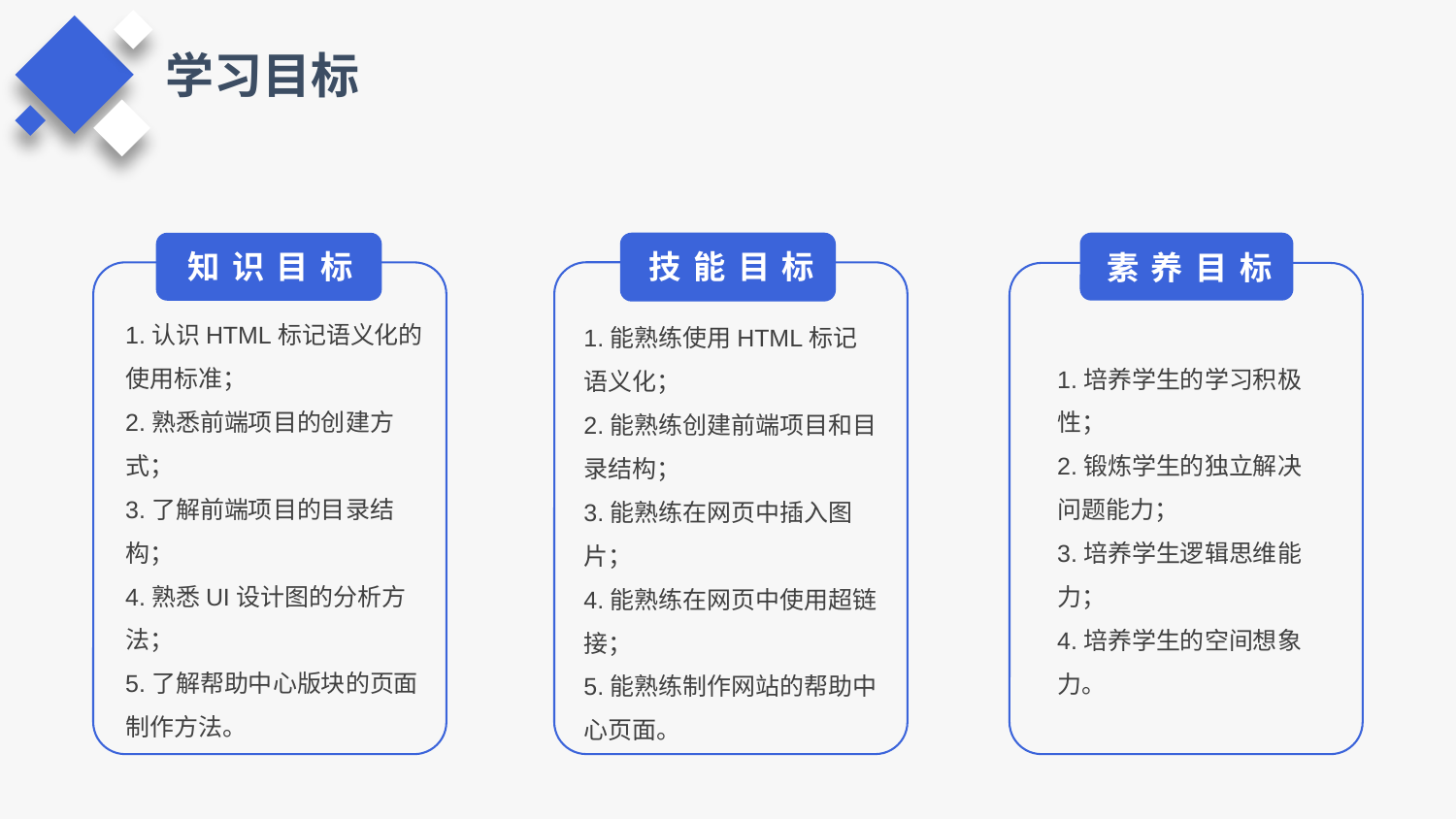

学习目标

素养目标

1.培养学生的学习积极性；
2.锻炼学生的独立解决问题能力；
3.培养学生逻辑思维能力；
4.培养学生的空间想象力。

技能目标

1.能熟练使用HTML标记语义化；
2.能熟练创建前端项目和目录结构；
3.能熟练在网页中插入图片；
4.能熟练在网页中使用超链接；
5.能熟练制作网站的帮助中心页面。

知识目标

1.认识HTML标记语义化的使用标准；
2.熟悉前端项目的创建方式；
3.了解前端项目的目录结构；
4.熟悉UI设计图的分析方法；
5.了解帮助中心版块的页面制作方法。